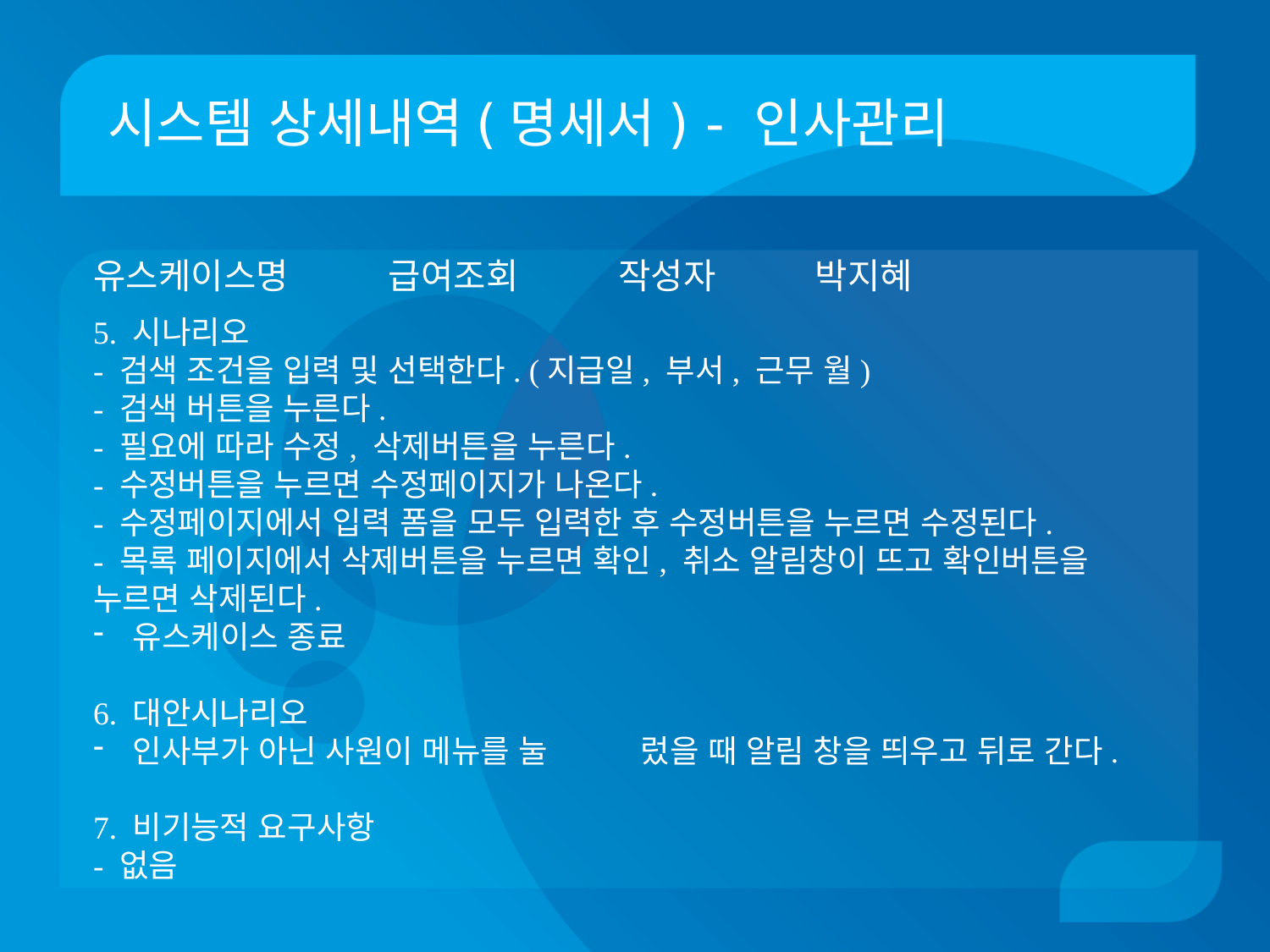

# 시스템 상세내역(명세서) - 인사관리
유스케이스명          급여조회          작성자          박지혜
5. 시나리오
- 검색 조건을 입력 및 선택한다. (지급일, 부서, 근무 월)
- 검색 버튼을 누른다.
- 필요에 따라 수정, 삭제버튼을 누른다.
- 수정버튼을 누르면 수정페이지가 나온다.
- 수정페이지에서 입력 폼을 모두 입력한 후 수정버튼을 누르면 수정된다.
- 목록 페이지에서 삭제버튼을 누르면 확인, 취소 알림창이 뜨고 확인버튼을 누르면 삭제된다.
유스케이스 종료

6. 대안시나리오
인사부가 아닌 사원이 메뉴를 눌	렀을 때 알림 창을 띄우고 뒤로 간다.

7. 비기능적 요구사항
- 없음